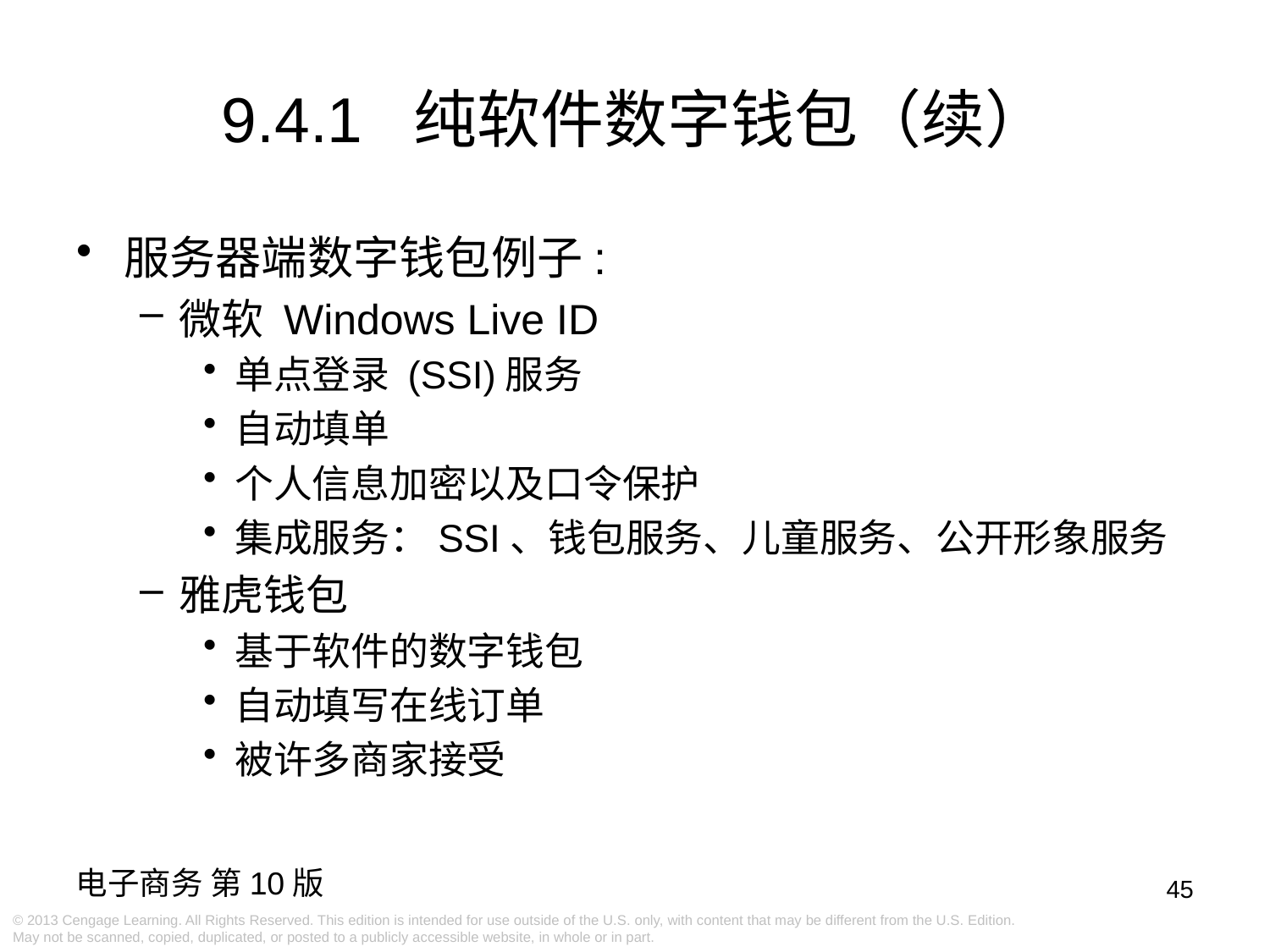

9.4.1  纯软件数字钱包（续）
服务器端数字钱包例子:
微软 Windows Live ID
单点登录 (SSI)服务
自动填单
个人信息加密以及口令保护
集成服务：SSI、钱包服务、儿童服务、公开形象服务
雅虎钱包
基于软件的数字钱包
自动填写在线订单
被许多商家接受
45